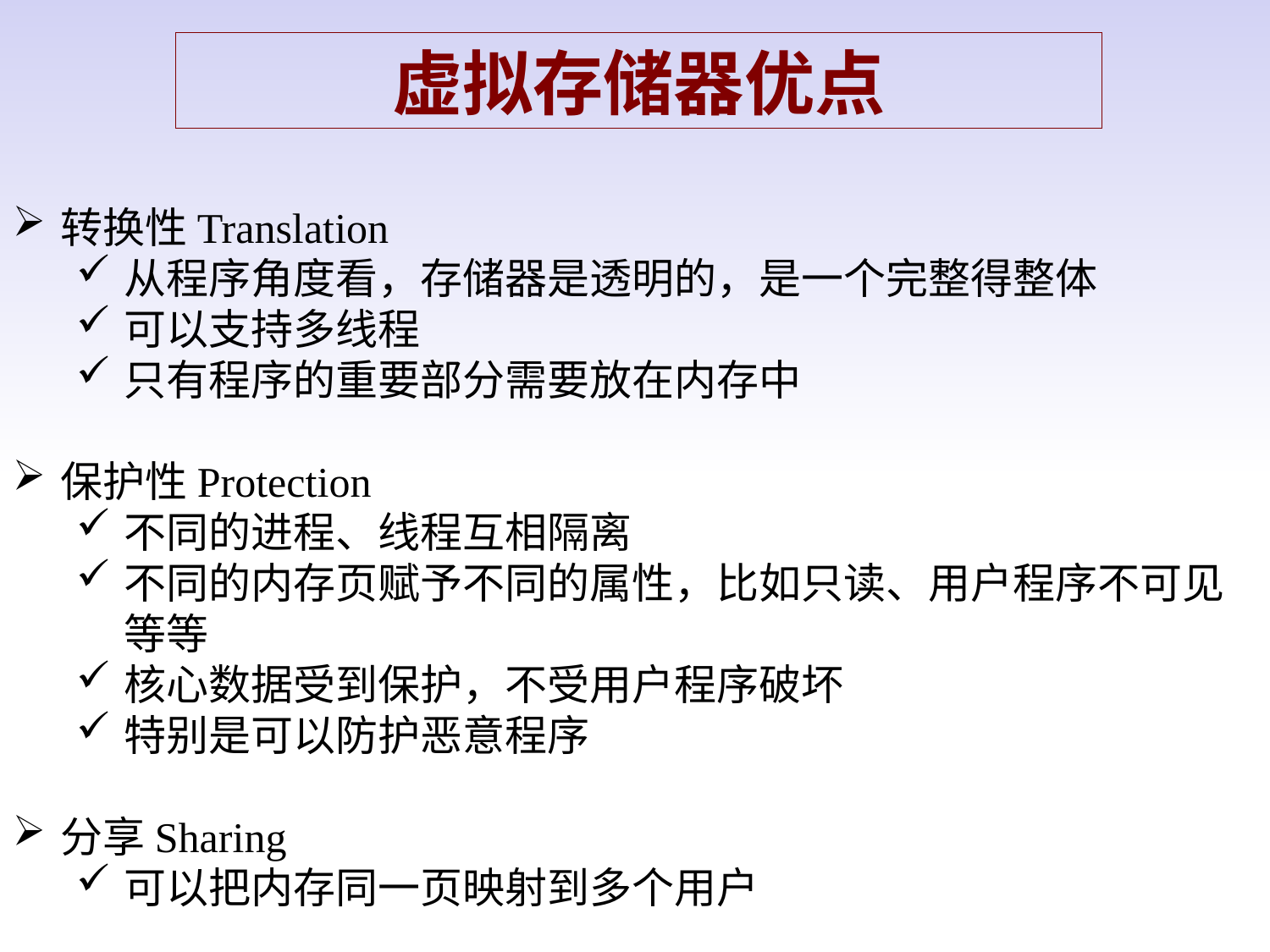

虚拟存储器优点
转换性Translation
从程序角度看，存储器是透明的，是一个完整得整体
可以支持多线程
只有程序的重要部分需要放在内存中

保护性Protection
不同的进程、线程互相隔离
不同的内存页赋予不同的属性，比如只读、用户程序不可见等等
核心数据受到保护，不受用户程序破坏
特别是可以防护恶意程序

分享Sharing
可以把内存同一页映射到多个用户